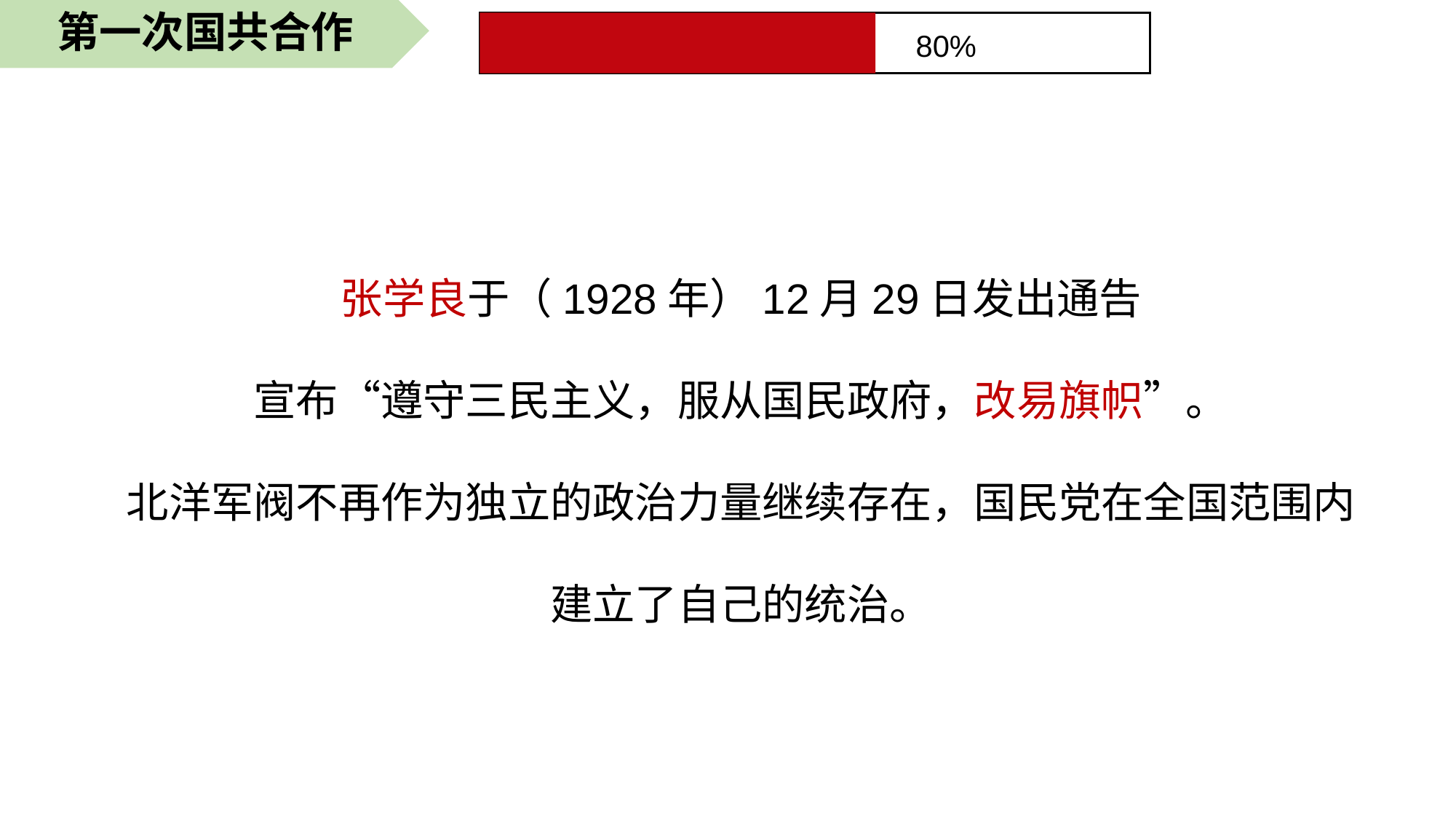

第一次国共合作

80%
# 张学良于（1928年）12月29日发出通告 宣布“遵守三民主义，服从国民政府，改易旗帜”。 北洋军阀不再作为独立的政治力量继续存在，国民党在全国范围内建立了自己的统治。